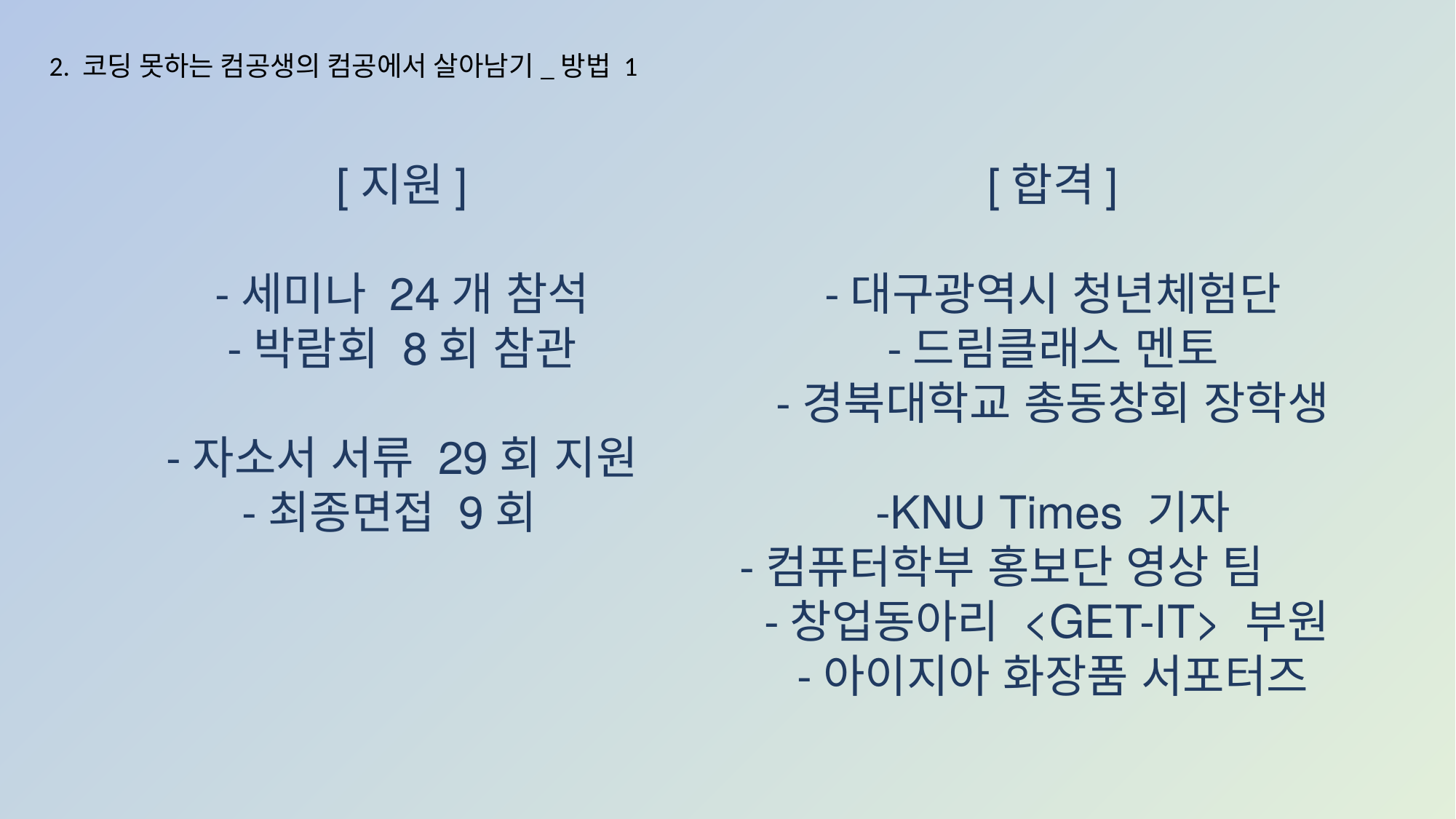

2. 코딩 못하는 컴공생의 컴공에서 살아남기_방법 1
[지원]

-세미나 24개 참석
-박람회 8회 참관

-자소서 서류 29회 지원
-최종면접 9회

[합격]

-대구광역시 청년체험단
-드림클래스 멘토
-경북대학교 총동창회 장학생

-KNU Times 기자
-컴퓨터학부 홍보단 영상 팀
-창업동아리 <GET-IT> 부원
-아이지아 화장품 서포터즈